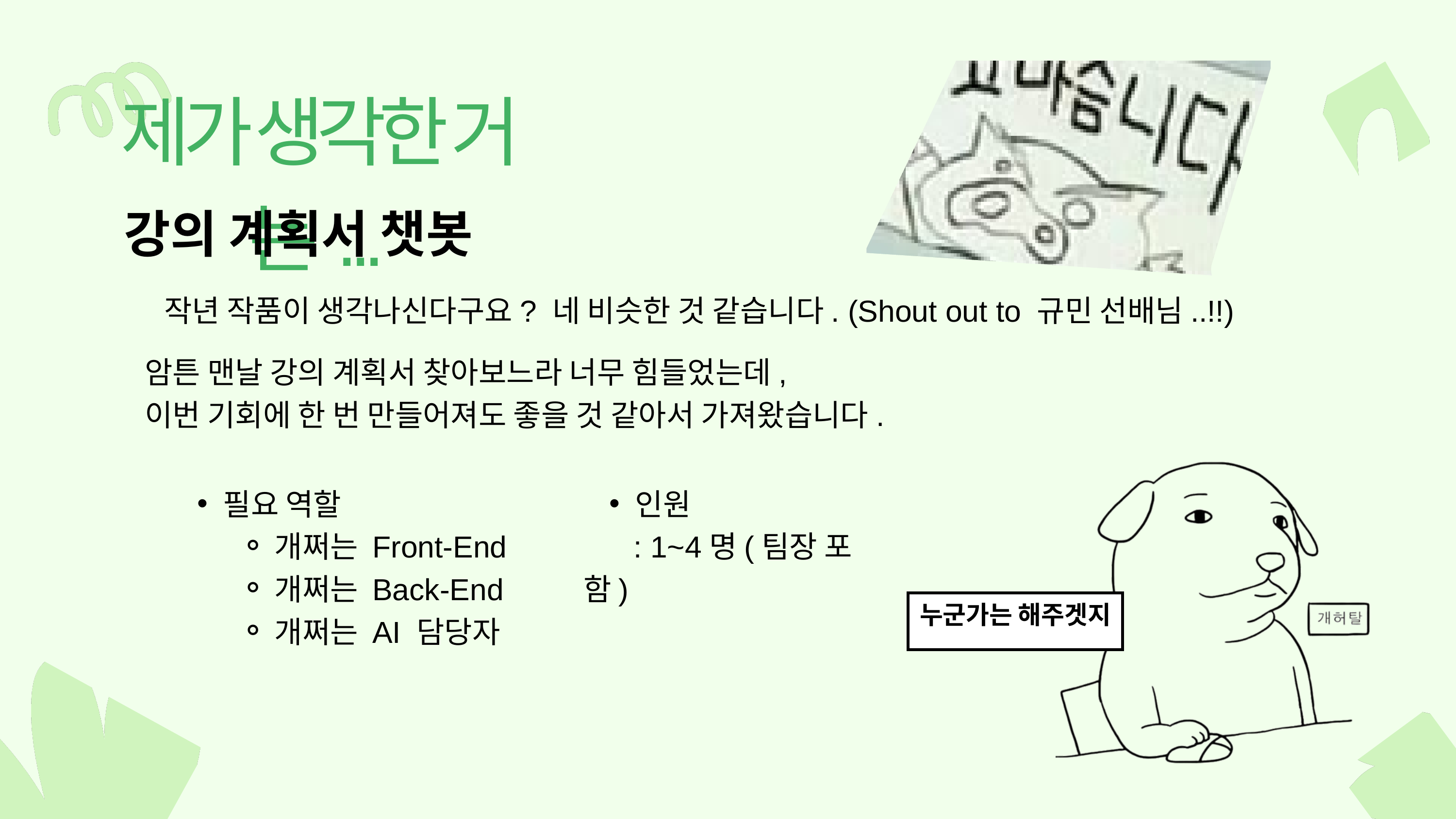

제가 생각한 거는...

강의 계획서 챗봇
작년 작품이 생각나신다구요? 네 비슷한 것 같습니다. (Shout out to 규민 선배님..!!)
암튼 맨날 강의 계획서 찾아보느라 너무 힘들었는데,
이번 기회에 한 번 만들어져도 좋을 것 같아서 가져왔습니다.

필요 역할
개쩌는 Front-End
개쩌는 Back-End
개쩌는 AI 담당자
인원
      : 1~4명(팀장 포함)

누군가는 해주겟지